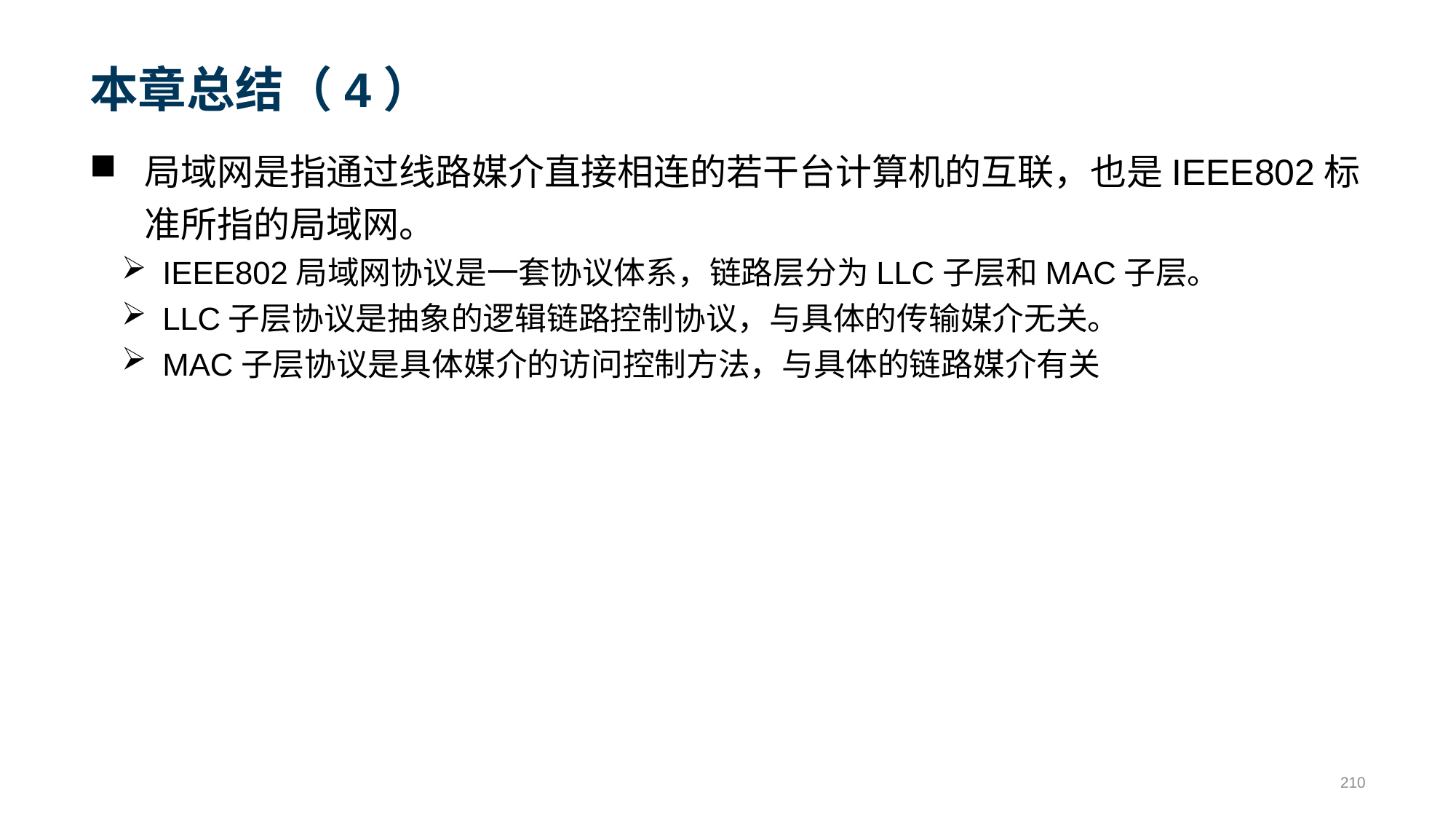

# 本章总结（4）
局域网是指通过线路媒介直接相连的若干台计算机的互联，也是IEEE802标准所指的局域网。
IEEE802局域网协议是一套协议体系，链路层分为LLC子层和MAC子层。
LLC子层协议是抽象的逻辑链路控制协议，与具体的传输媒介无关。
MAC子层协议是具体媒介的访问控制方法，与具体的链路媒介有关

210